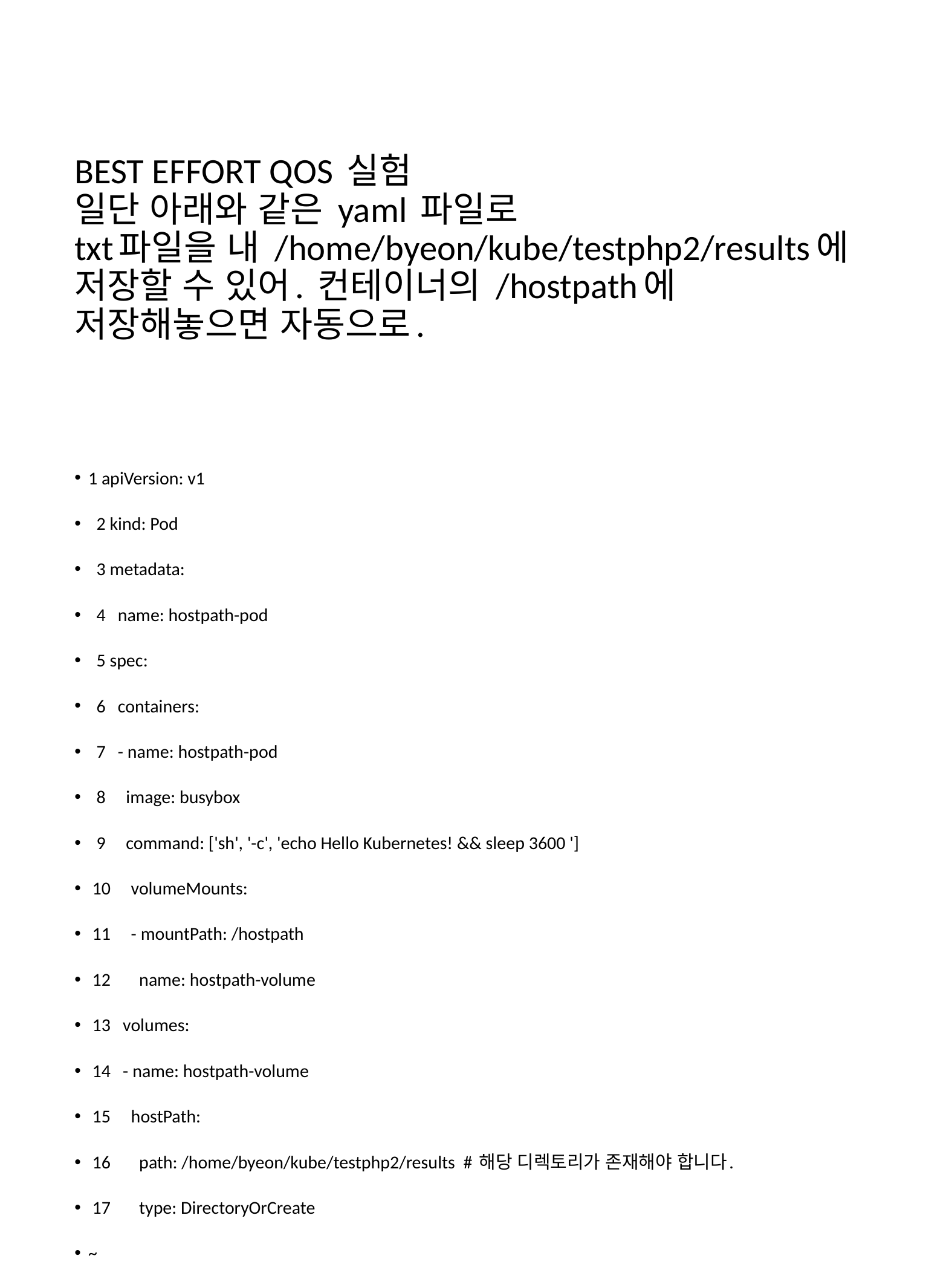

# BEST EFFORT QOS 실험 일단 아래와 같은 yaml 파일로 txt파일을 내 /home/byeon/kube/testphp2/results에 저장할 수 있어. 컨테이너의 /hostpath에 저장해놓으면 자동으로.
1 apiVersion: v1
  2 kind: Pod
  3 metadata:
  4   name: hostpath-pod
  5 spec:
  6   containers:
  7   - name: hostpath-pod
  8     image: busybox
  9     command: ['sh', '-c', 'echo Hello Kubernetes! && sleep 3600 ']
 10     volumeMounts:
 11     - mountPath: /hostpath
 12       name: hostpath-volume
 13   volumes:
 14   - name: hostpath-volume
 15     hostPath:
 16       path: /home/byeon/kube/testphp2/results  # 해당 디렉토리가 존재해야 합니다.
 17       type: DirectoryOrCreate
~